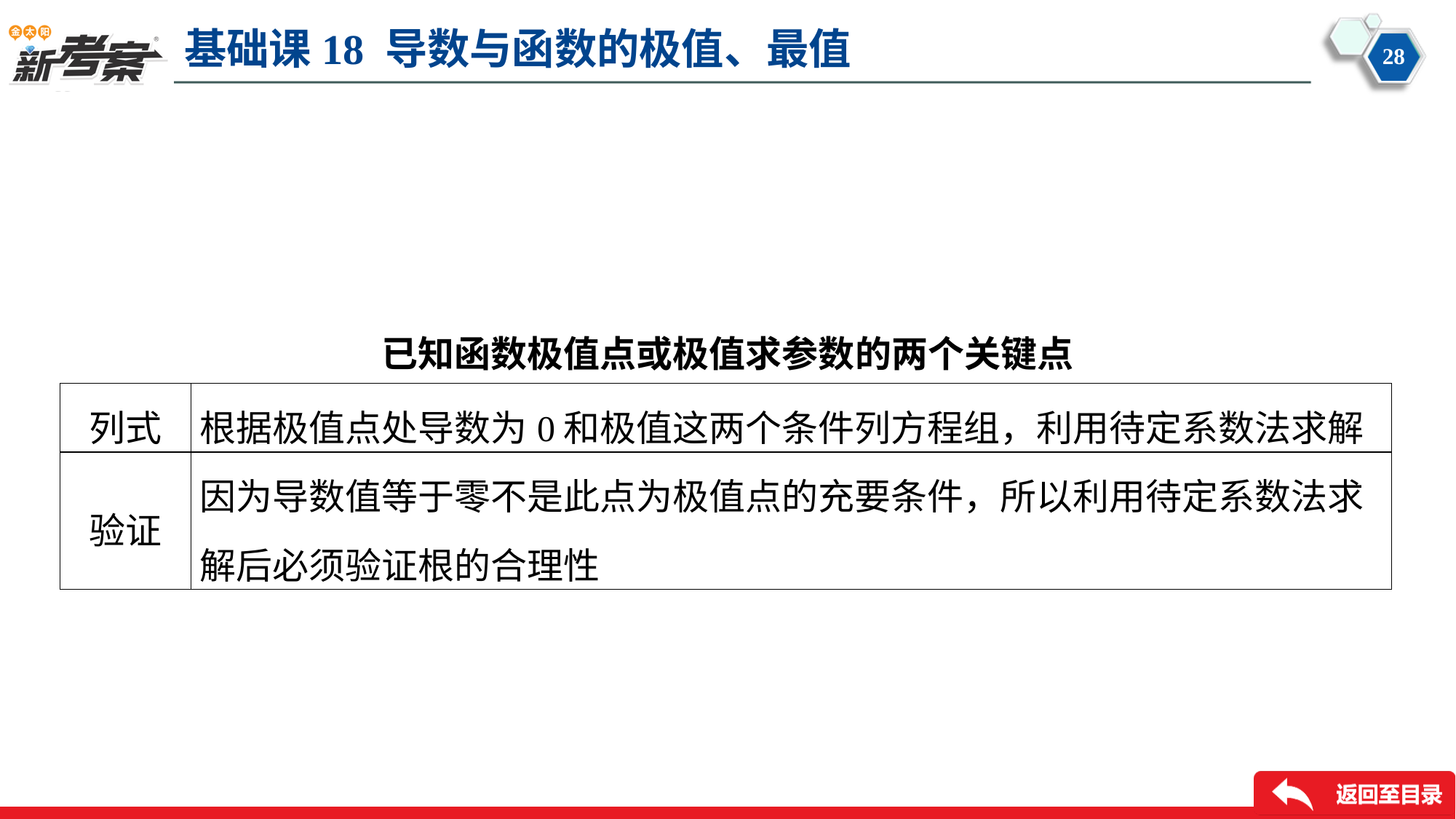

已知函数极值点或极值求参数的两个关键点
| 列式 | 根据极值点处导数为0和极值这两个条件列方程组，利用待定系数法求解 |
| --- | --- |
| 验证 | 因为导数值等于零不是此点为极值点的充要条件，所以利用待定系数法求 解后必须验证根的合理性 |